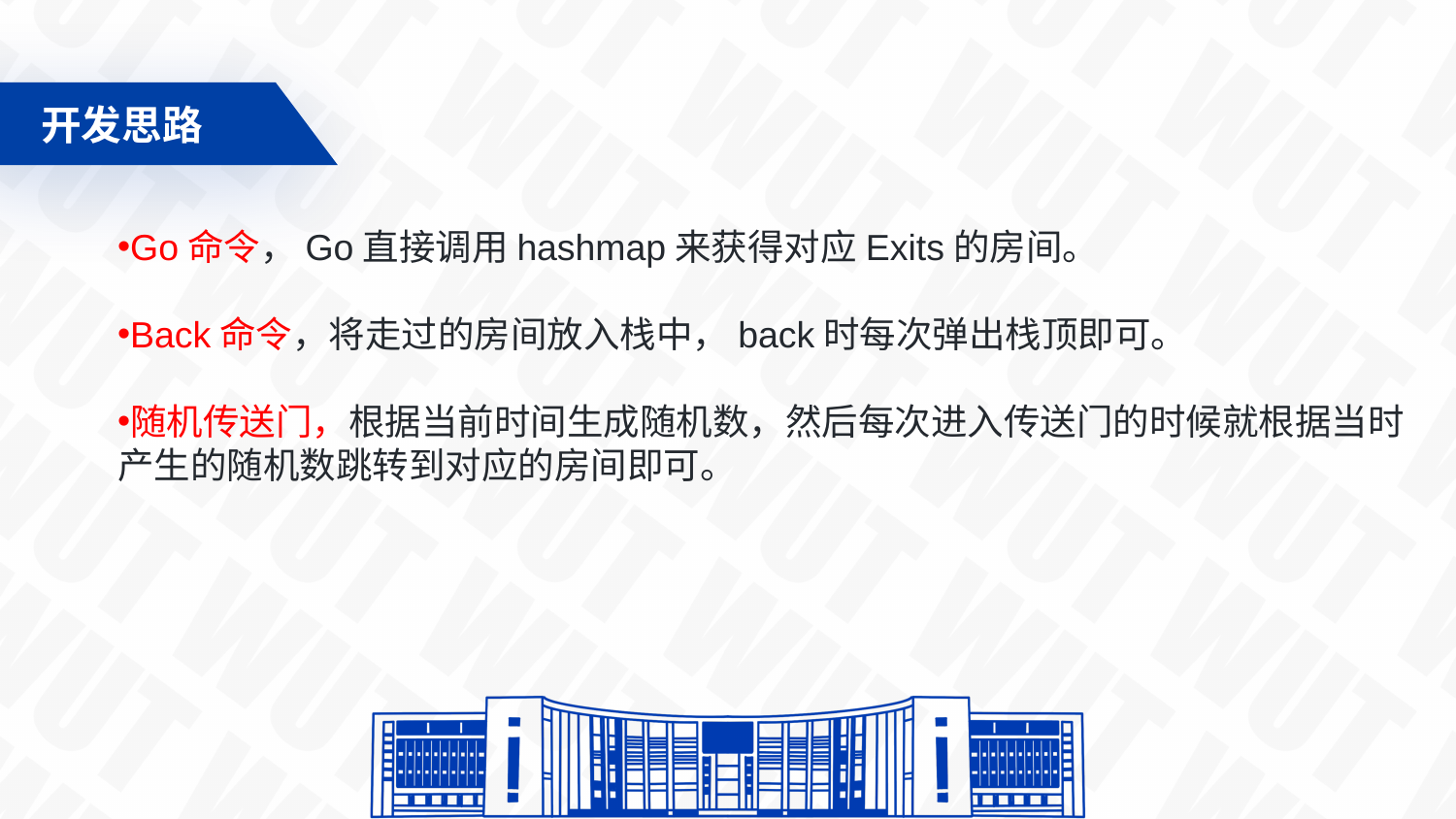

开发思路
Go命令，Go直接调用hashmap来获得对应Exits的房间。

Back命令，将走过的房间放入栈中，back时每次弹出栈顶即可。

随机传送门，根据当前时间生成随机数，然后每次进入传送门的时候就根据当时产生的随机数跳转到对应的房间即可。